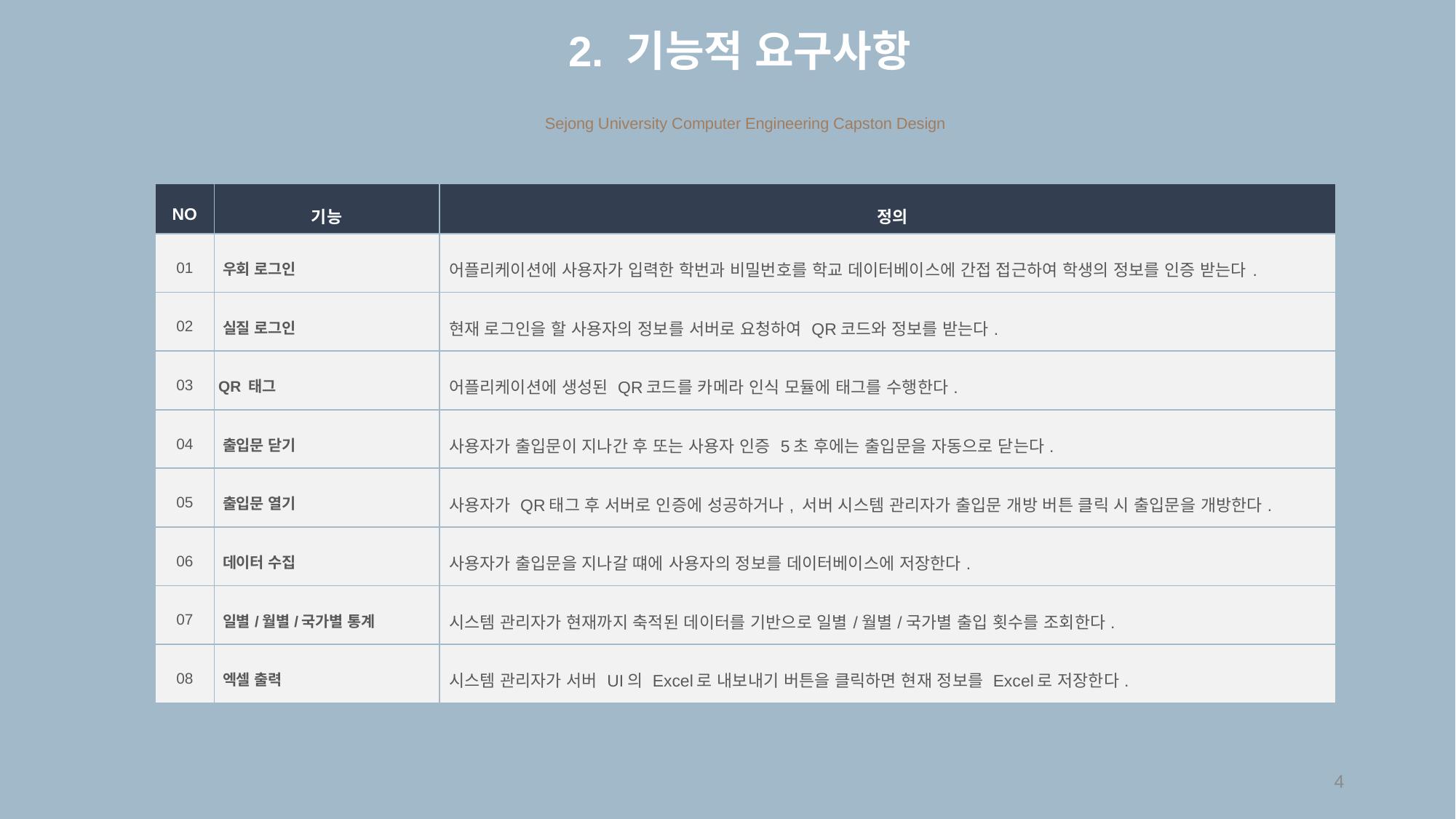

2. 기능적 요구사항
Sejong University Computer Engineering Capston Design
| NO | 기능 | 정의 |
| --- | --- | --- |
| 01 | 우회 로그인 | 어플리케이션에 사용자가 입력한 학번과 비밀번호를 학교 데이터베이스에 간접 접근하여 학생의 정보를 인증 받는다. |
| 02 | 실질 로그인 | 현재 로그인을 할 사용자의 정보를 서버로 요청하여 QR코드와 정보를 받는다. |
| 03 | QR 태그 | 어플리케이션에 생성된 QR코드를 카메라 인식 모듈에 태그를 수행한다. |
| 04 | 출입문 닫기 | 사용자가 출입문이 지나간 후 또는 사용자 인증 5초 후에는 출입문을 자동으로 닫는다. |
| 05 | 출입문 열기 | 사용자가 QR태그 후 서버로 인증에 성공하거나, 서버 시스템 관리자가 출입문 개방 버튼 클릭 시 출입문을 개방한다. |
| 06 | 데이터 수집 | 사용자가 출입문을 지나갈 떄에 사용자의 정보를 데이터베이스에 저장한다. |
| 07 | 일별/월별/국가별 통계 | 시스템 관리자가 현재까지 축적된 데이터를 기반으로 일별/월별/국가별 출입 횟수를 조회한다. |
| 08 | 엑셀 출력 | 시스템 관리자가 서버 UI의 Excel로 내보내기 버튼을 클릭하면 현재 정보를 Excel로 저장한다. |
4